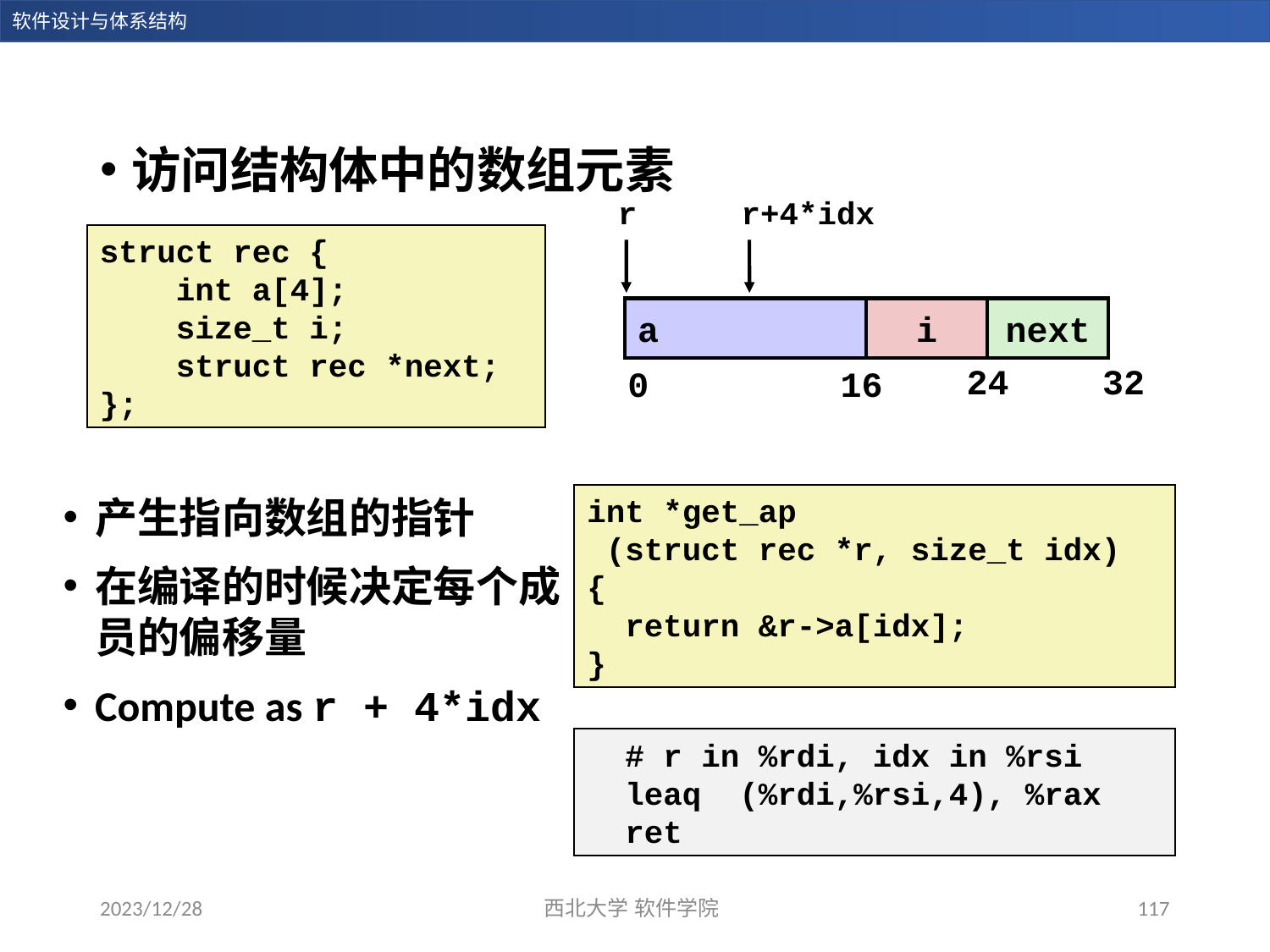

访问结构体中的数组元素
r

i
next
24
32
16
0
r+4*idx
struct rec {
    int a[4];
    size_t i;
    struct rec *next;
};

a
产生指向数组的指针
在编译的时候决定每个成员的偏移量
Compute as r + 4*idx
int *get_ap
 (struct rec *r, size_t idx)
{
  return &r->a[idx];
}
  # r in %rdi, idx in %rsi
  leaq  (%rdi,%rsi,4), %rax
  ret
2023/12/28
西北大学 软件学院
117